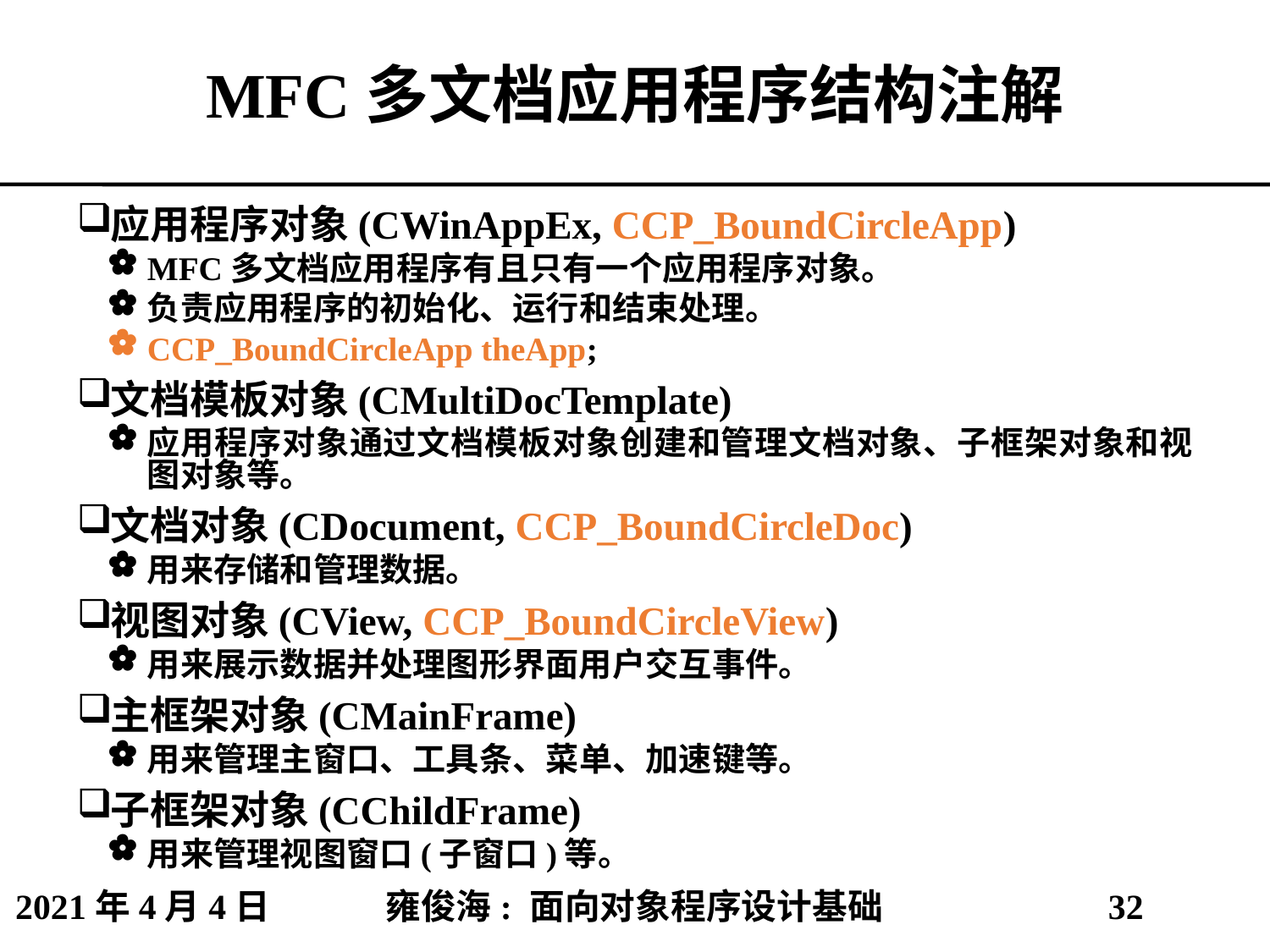

# MFC多文档应用程序结构注解

应用程序对象(CWinAppEx, CCP_BoundCircleApp)
MFC多文档应用程序有且只有一个应用程序对象。
负责应用程序的初始化、运行和结束处理。
CCP_BoundCircleApp theApp;
文档模板对象(CMultiDocTemplate)
应用程序对象通过文档模板对象创建和管理文档对象、子框架对象和视图对象等。
文档对象(CDocument, CCP_BoundCircleDoc)
用来存储和管理数据。
视图对象(CView, CCP_BoundCircleView)
用来展示数据并处理图形界面用户交互事件。
主框架对象(CMainFrame)
用来管理主窗口、工具条、菜单、加速键等。
子框架对象(CChildFrame)
用来管理视图窗口(子窗口)等。
2021年4月4日
雍俊海: 面向对象程序设计基础
32